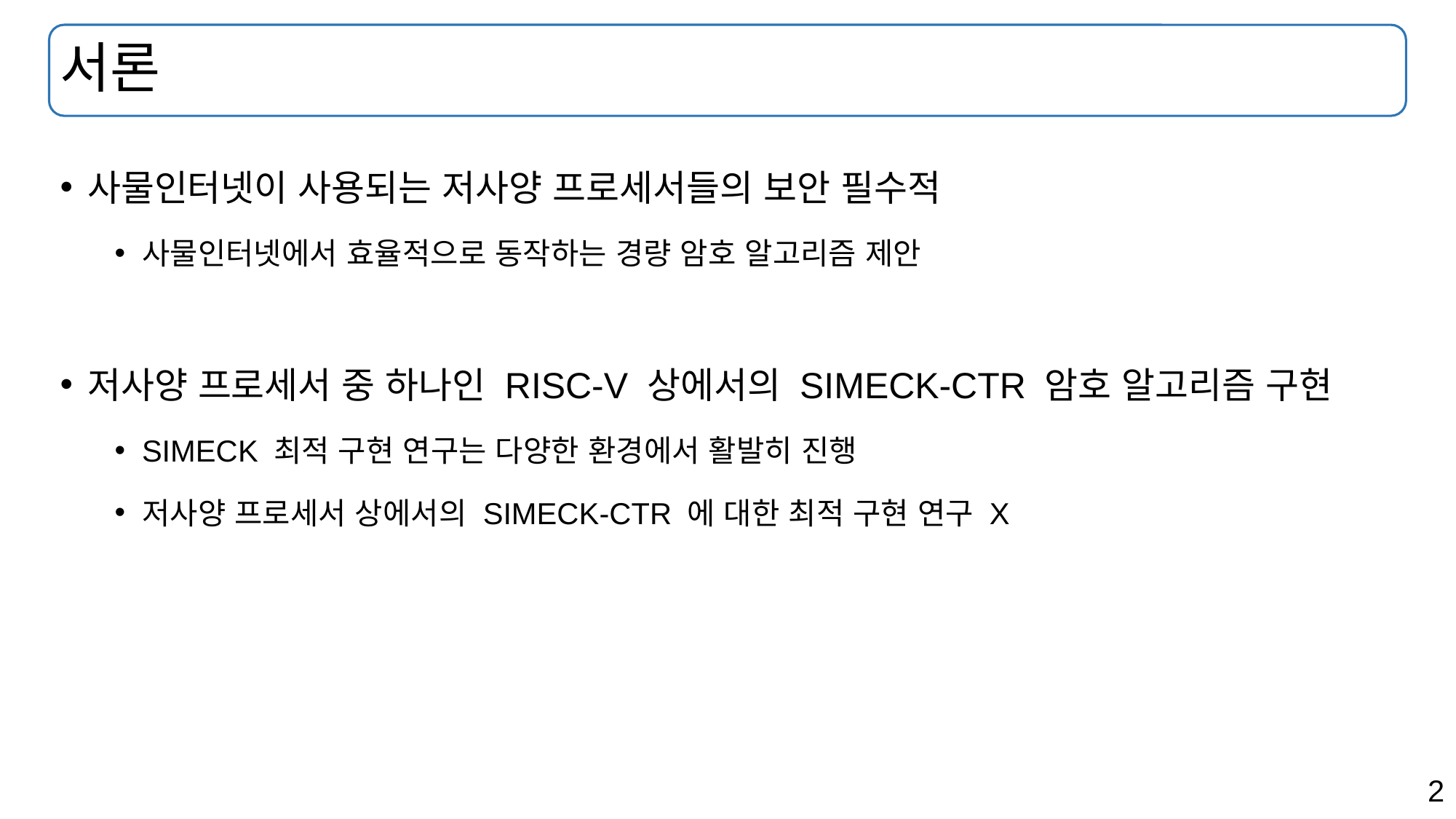

# 서론
사물인터넷이 사용되는 저사양 프로세서들의 보안 필수적
사물인터넷에서 효율적으로 동작하는 경량 암호 알고리즘 제안

저사양 프로세서 중 하나인 RISC-V 상에서의 SIMECK-CTR 암호 알고리즘 구현
SIMECK 최적 구현 연구는 다양한 환경에서 활발히 진행
저사양 프로세서 상에서의 SIMECK-CTR 에 대한 최적 구현 연구 X